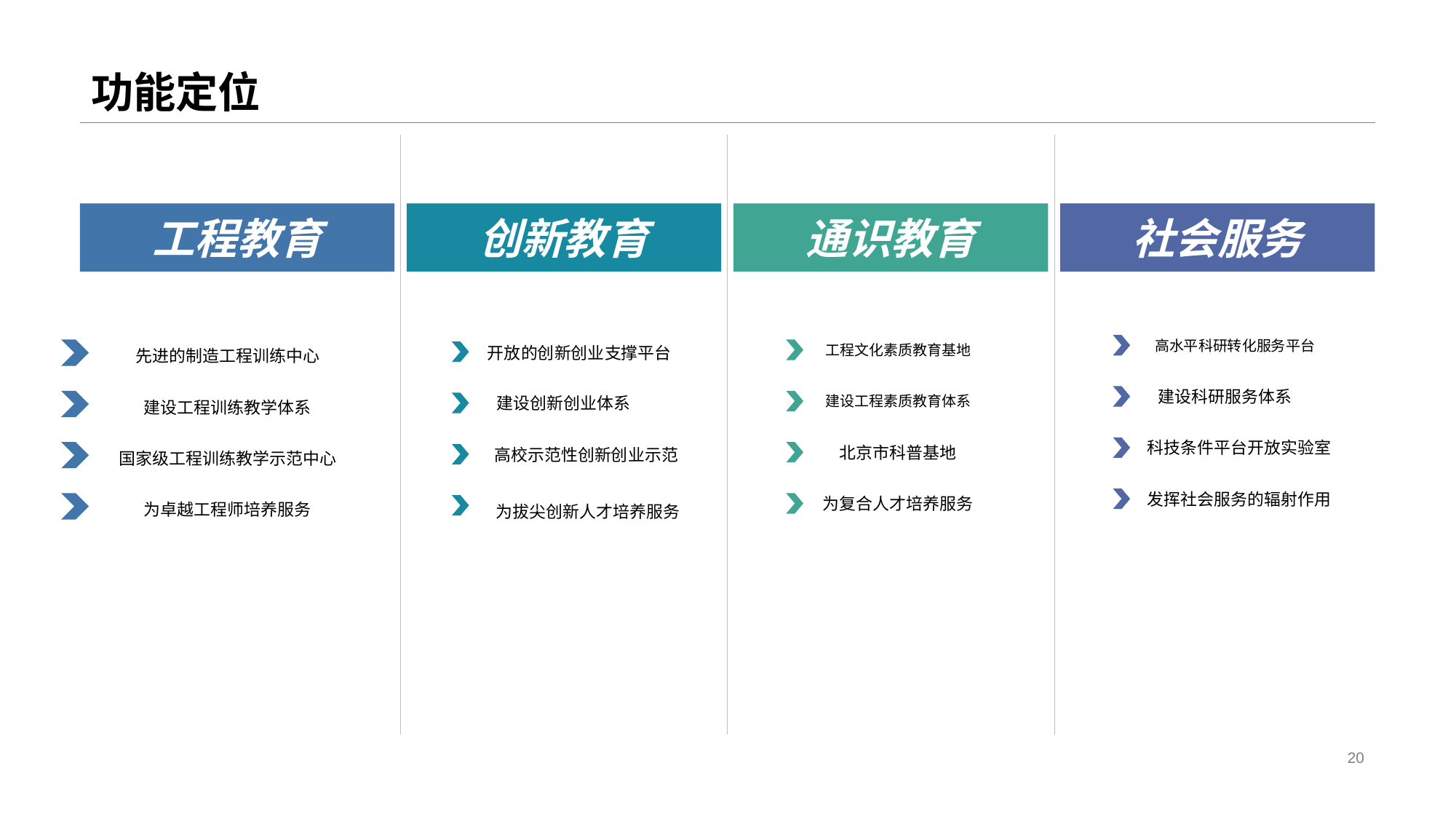

# 功能定位
工程教育
创新教育
通识教育
社会服务
高水平科研转化服务平台

建设科研服务体系

科技条件平台开放实验室

发挥社会服务的辐射作用

先进的制造工程训练中心

建设工程训练教学体系

国家级工程训练教学示范中心

为卓越工程师培养服务

工程文化素质教育基地

建设工程素质教育体系

北京市科普基地

为复合人才培养服务

开放的创新创业支撑平台

建设创新创业体系

高校示范性创新创业示范

为拔尖创新人才培养服务

20